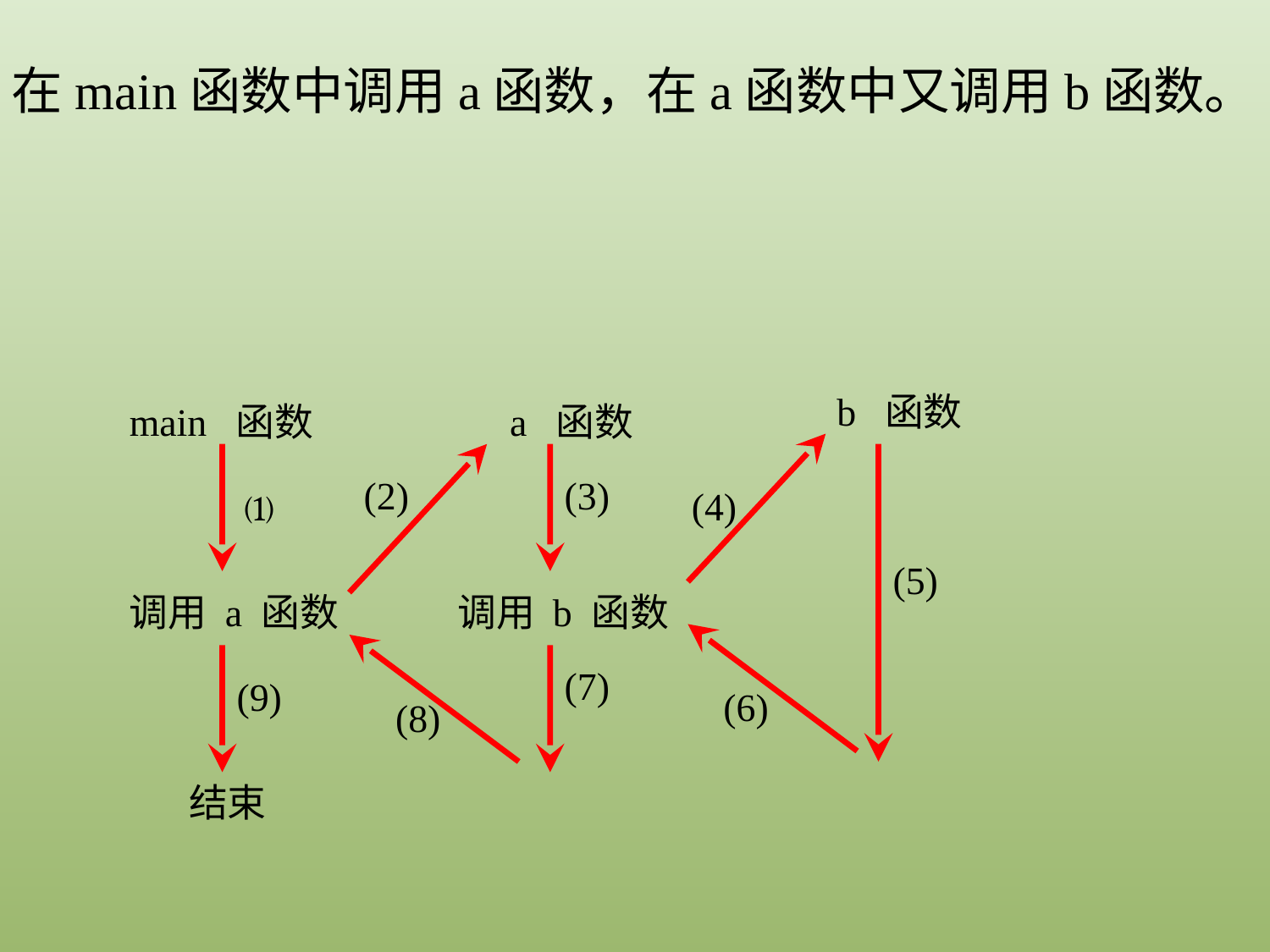

在main函数中调用a函数，在a函数中又调用b函数。
b  函数
a  函数
main  函数
调用 a 函数
结束

(4)

⑴

(3)

(2)

(5)

调用 b 函数

(6)

(8)

(9)

(7)
206